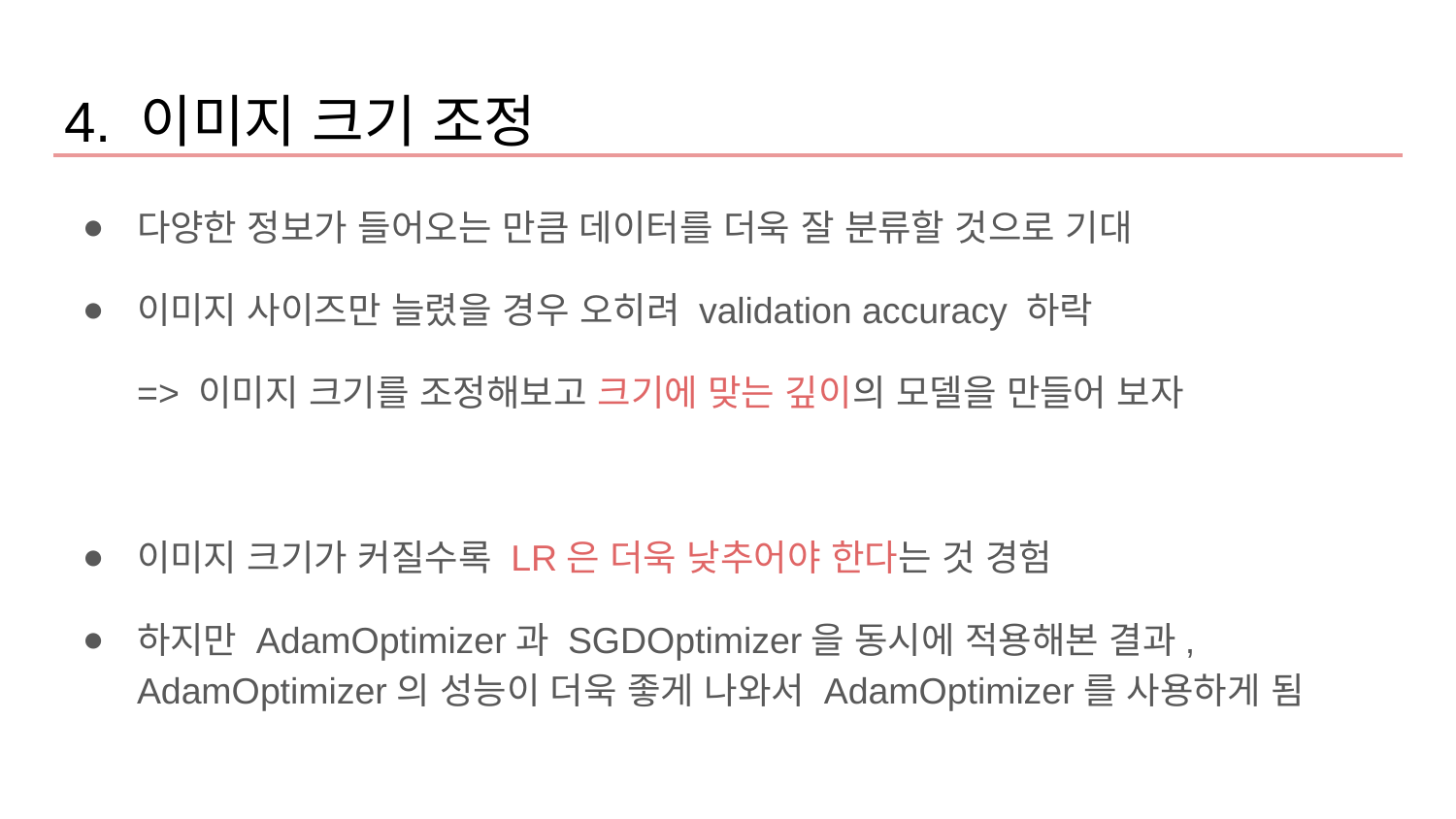

4. 이미지 크기 조정
다양한 정보가 들어오는 만큼 데이터를 더욱 잘 분류할 것으로 기대
이미지 사이즈만 늘렸을 경우 오히려 validation accuracy 하락
=> 이미지 크기를 조정해보고 크기에 맞는 깊이의 모델을 만들어 보자

이미지 크기가 커질수록 LR은 더욱 낮추어야 한다는 것 경험
하지만 AdamOptimizer과 SGDOptimizer을 동시에 적용해본 결과, AdamOptimizer의 성능이 더욱 좋게 나와서 AdamOptimizer를 사용하게 됨